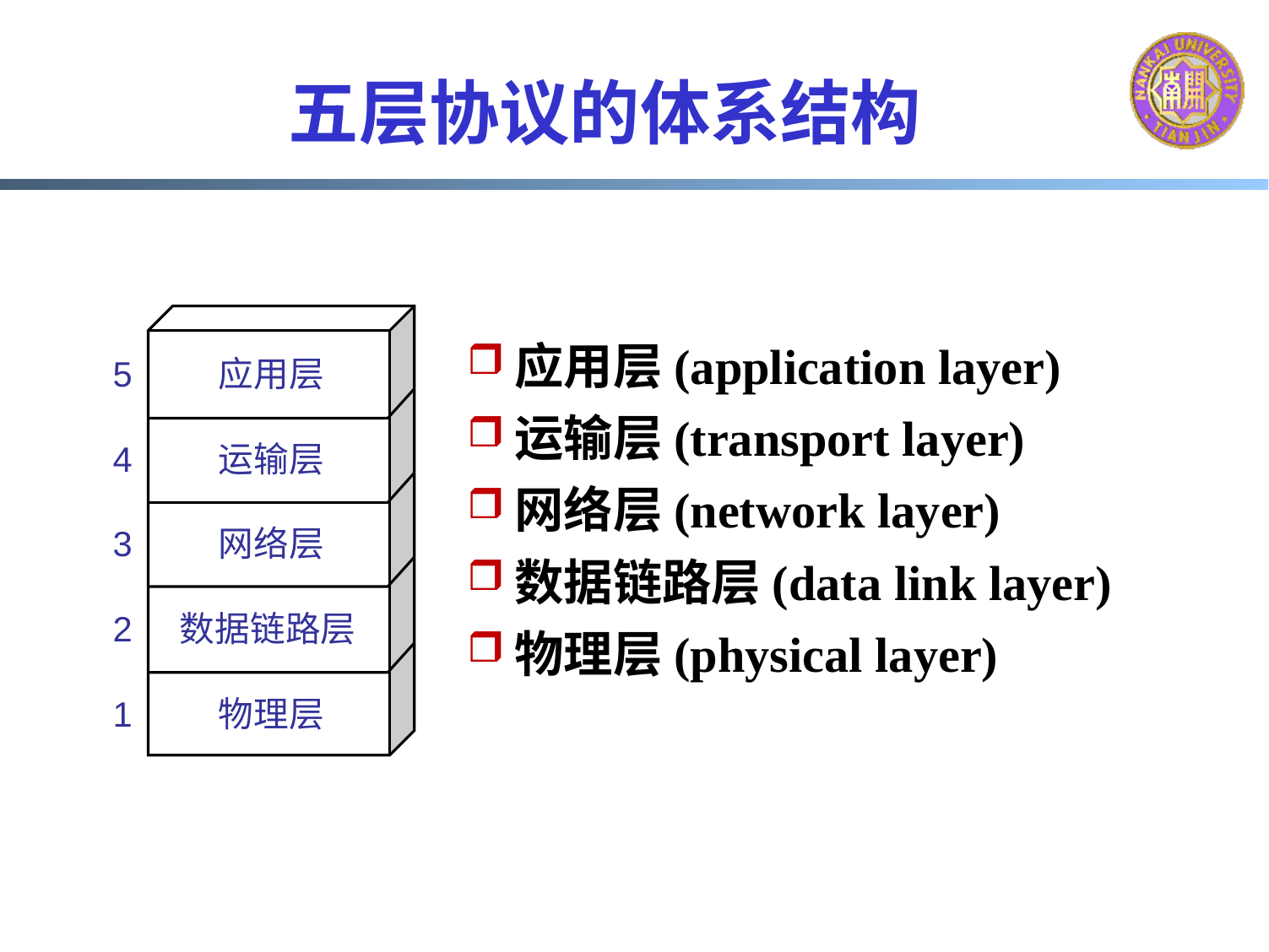

# 五层协议的体系结构

应用层(application layer)
运输层(transport layer)
网络层(network layer)
数据链路层(data link layer)
物理层(physical layer)
5        应用层
4        运输层
3        网络层
数据链路层
2    数据链路层
1        物理层